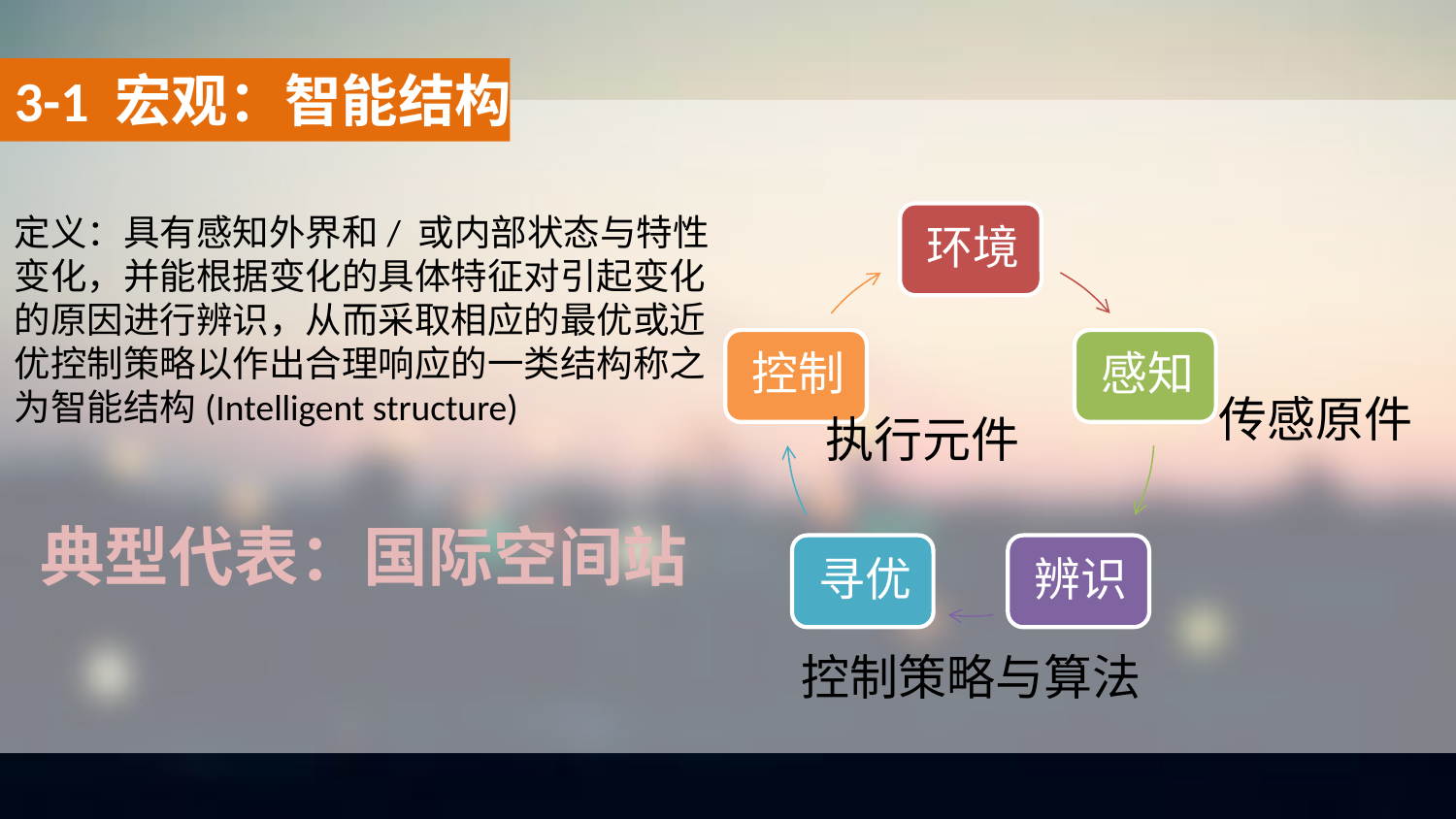

3-1 宏观：智能结构
定义：具有感知外界和/ 或内部状态与特性变化，并能根据变化的具体特征对引起变化的原因进行辨识，从而采取相应的最优或近优控制策略以作出合理响应的一类结构称之为智能结构(Intelligent structure)
环境
感知
辨识
寻优
控制
传感原件
执行元件
典型代表：国际空间站
控制策略与算法